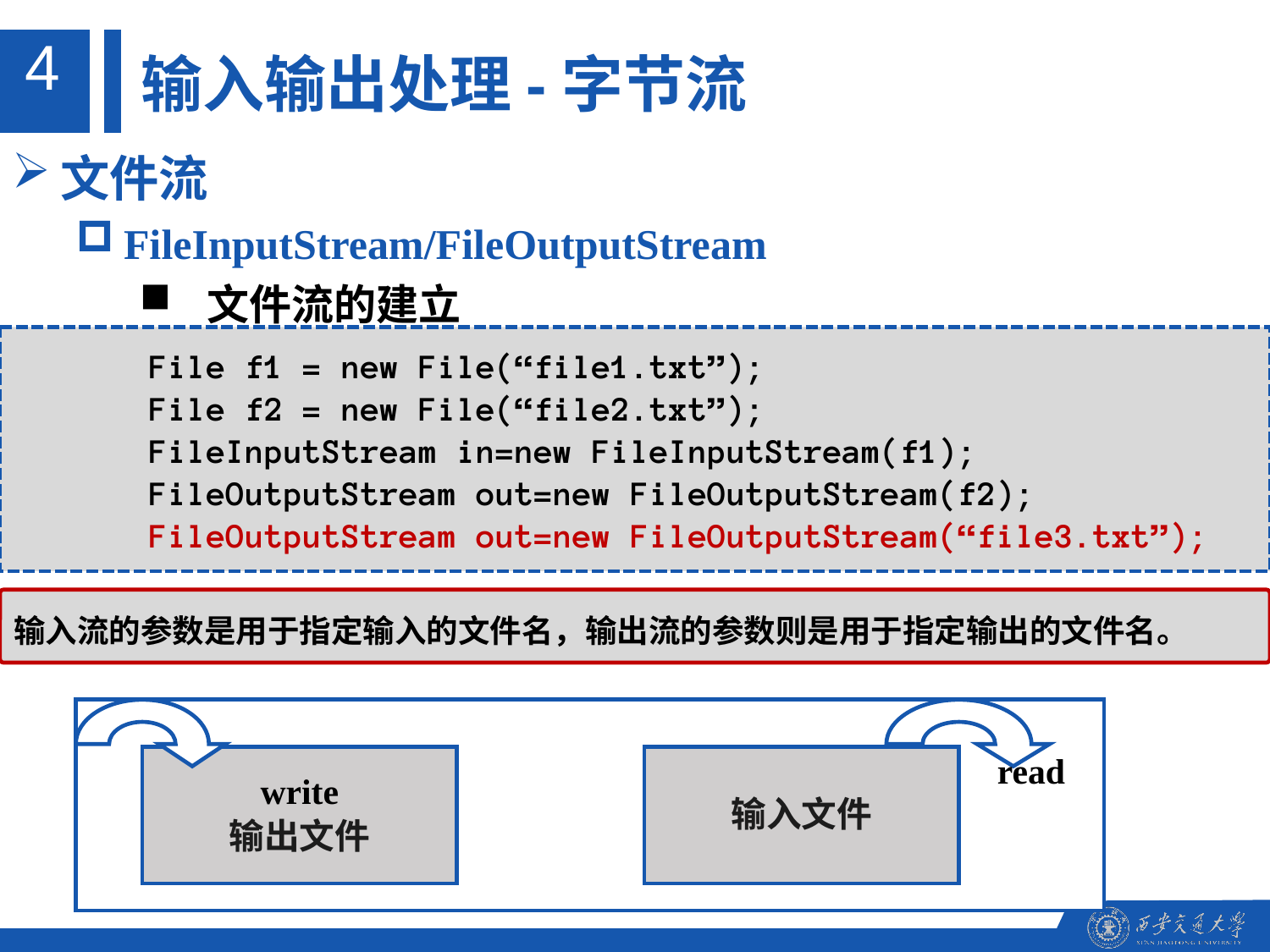

4
输入输出处理-字节流
文件流
FileInputStream/FileOutputStream
 文件流的建立

File f1 = new File(“file1.txt”);
File f2 = new File(“file2.txt”);
FileInputStream in=new FileInputStream(f1);
FileOutputStream out=new FileOutputStream(f2);
FileOutputStream out=new FileOutputStream(“file3.txt”);
输入流的参数是用于指定输入的文件名，输出流的参数则是用于指定输出的文件名。

输入文件
read
write
输出文件